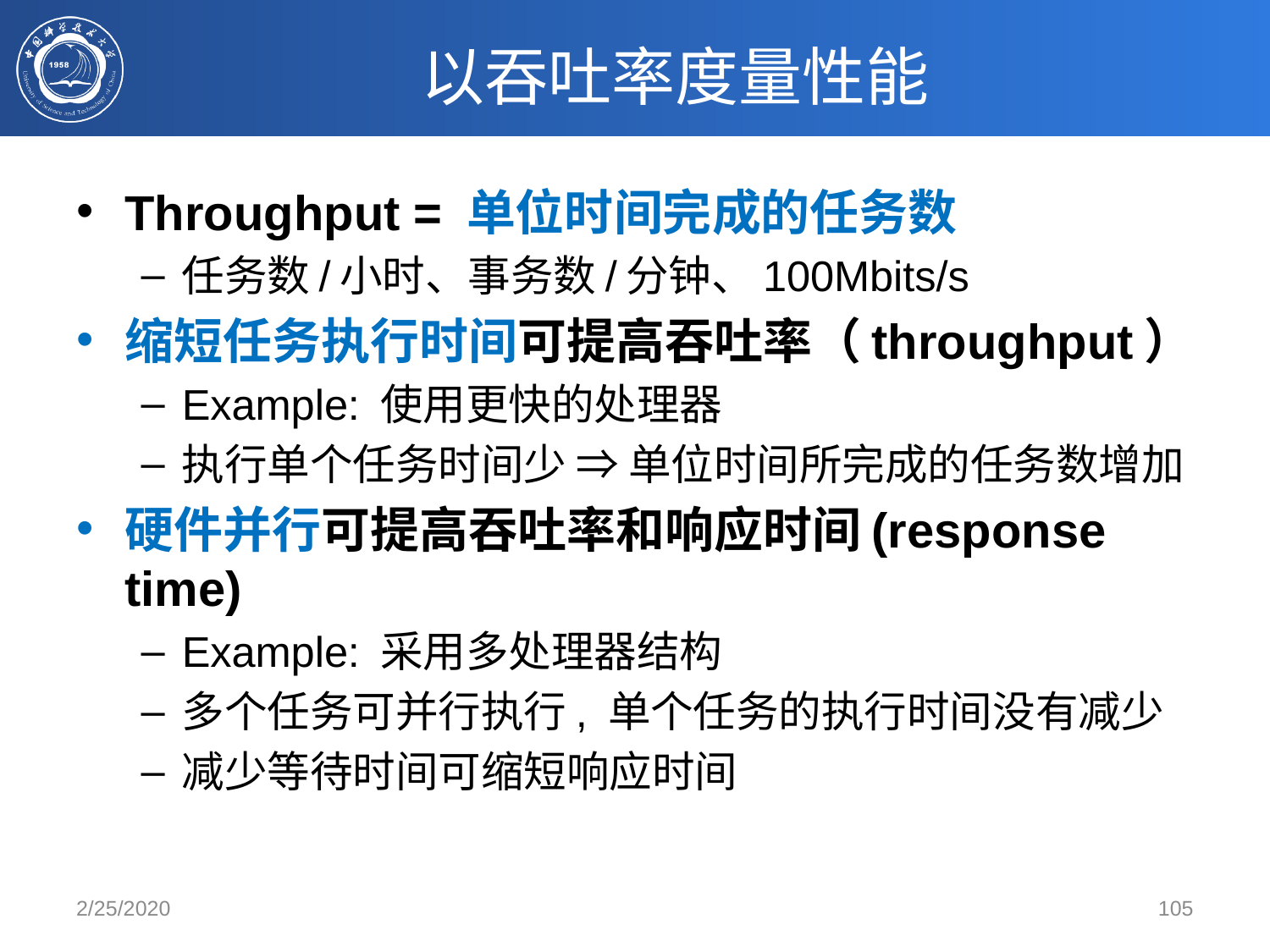

# 以吞吐率度量性能
Throughput = 单位时间完成的任务数
任务数/小时、事务数/分钟、100Mbits/s
缩短任务执行时间可提高吞吐率（throughput）
Example: 使用更快的处理器
执行单个任务时间少 ⇒ 单位时间所完成的任务数增加
硬件并行可提高吞吐率和响应时间(response time)
Example: 采用多处理器结构
多个任务可并行执行, 单个任务的执行时间没有减少
减少等待时间可缩短响应时间
2/25/2020
105